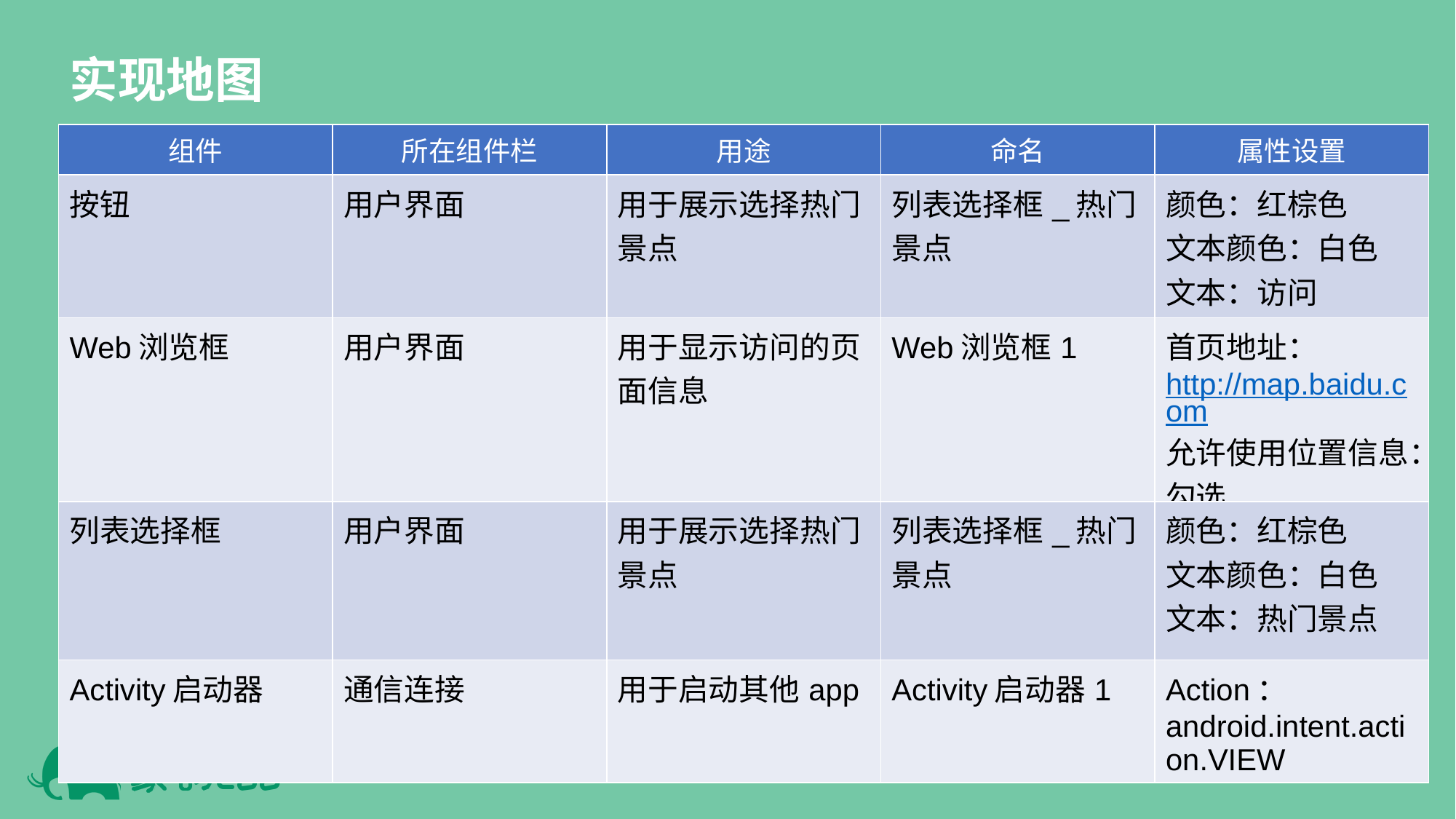

实现地图
| 组件 | 所在组件栏 | 用途 | 命名 | 属性设置 |
| --- | --- | --- | --- | --- |
| 按钮 | 用户界面 | 用于展示选择热门景点 | 列表选择框\_热门景点 | 颜色：红棕色 文本颜色：白色 文本：访问 |
| Web浏览框 | 用户界面 | 用于显示访问的页面信息 | Web浏览框1 | 首页地址：http://map.baidu.com 允许使用位置信息：勾选 |
| 列表选择框 | 用户界面 | 用于展示选择热门景点 | 列表选择框\_热门景点 | 颜色：红棕色 文本颜色：白色 文本：热门景点 |
| Activity启动器 | 通信连接 | 用于启动其他app | Activity启动器1 | Action：android.intent.action.VIEW |